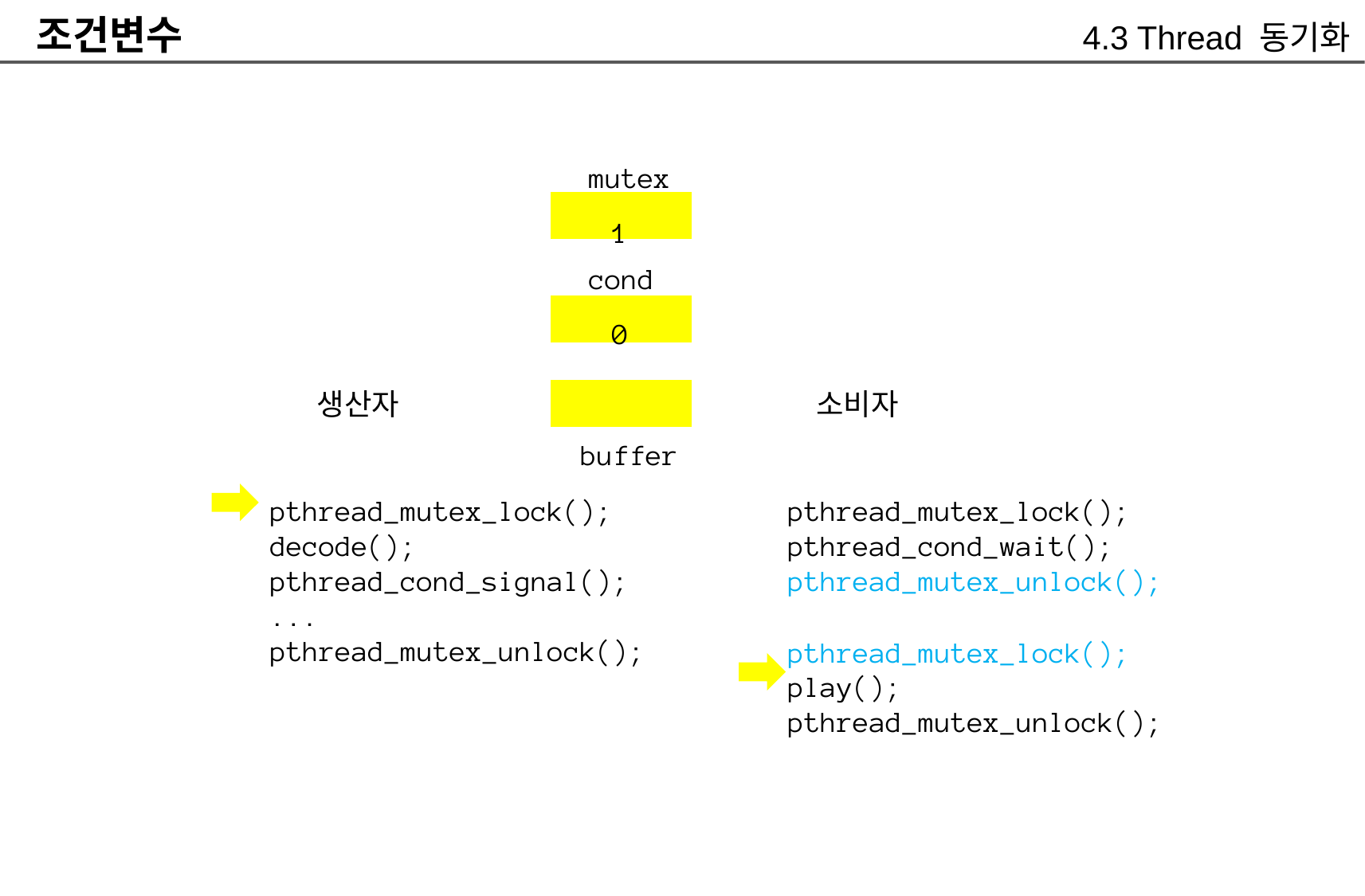

조건변수
4.3 Thread 동기화

			mutex

				1

			cond

				0

	생산자

		buffer

pthread_mutex_lock();
decode();
pthread_cond_signal();
...
pthread_mutex_unlock();

	소비자

pthread_mutex_lock();
pthread_cond_wait();
pthread_mutex_unlock();

pthread_mutex_lock();
play();
pthread_mutex_unlock();